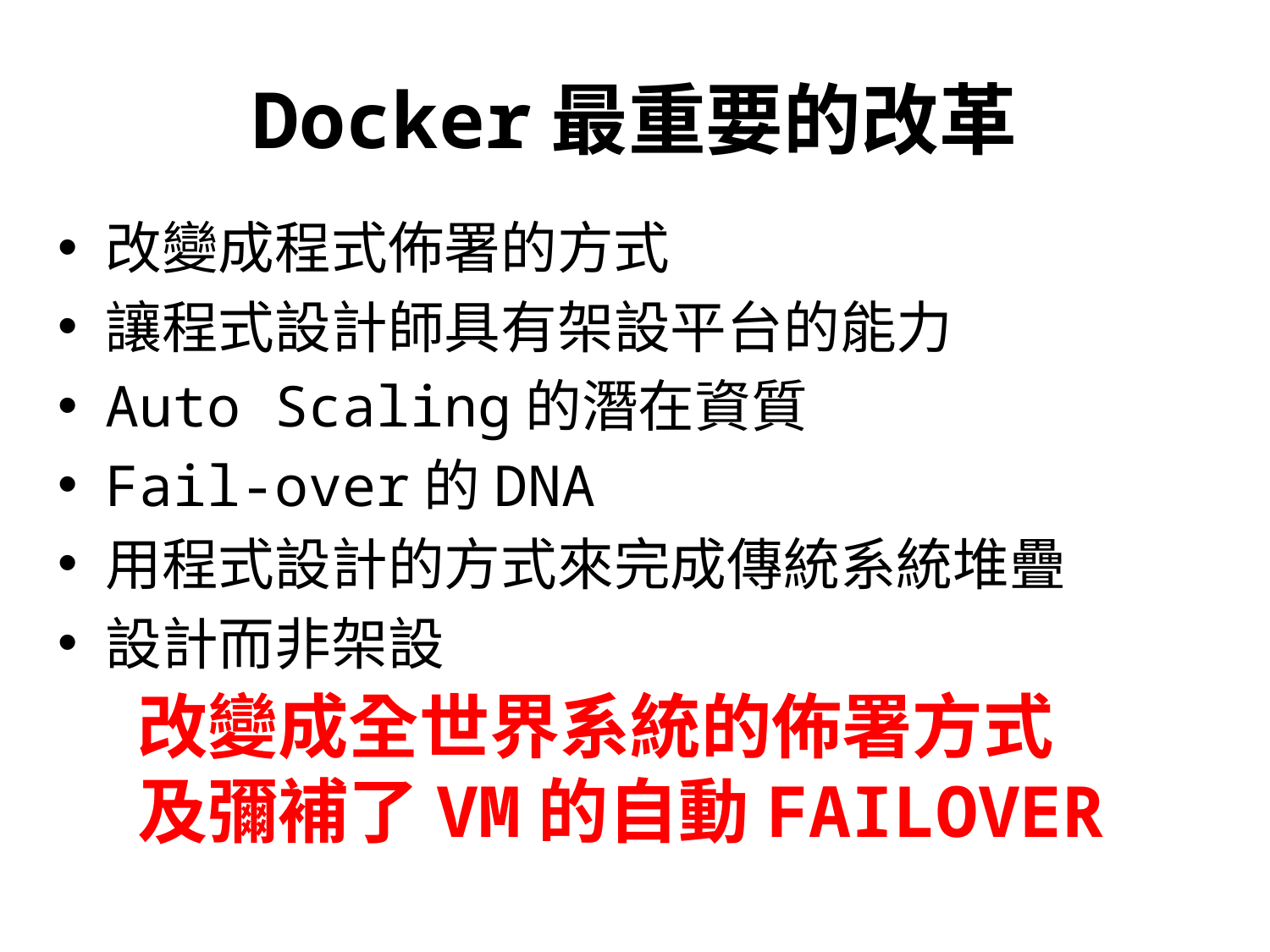

# Docker最重要的改革
改變成程式佈署的方式
讓程式設計師具有架設平台的能力
Auto Scaling的潛在資質
Fail-over的DNA
用程式設計的方式來完成傳統系統堆疊
設計而非架設

改變成全世界系統的佈署方式及彌補了VM的自動FAILOVER